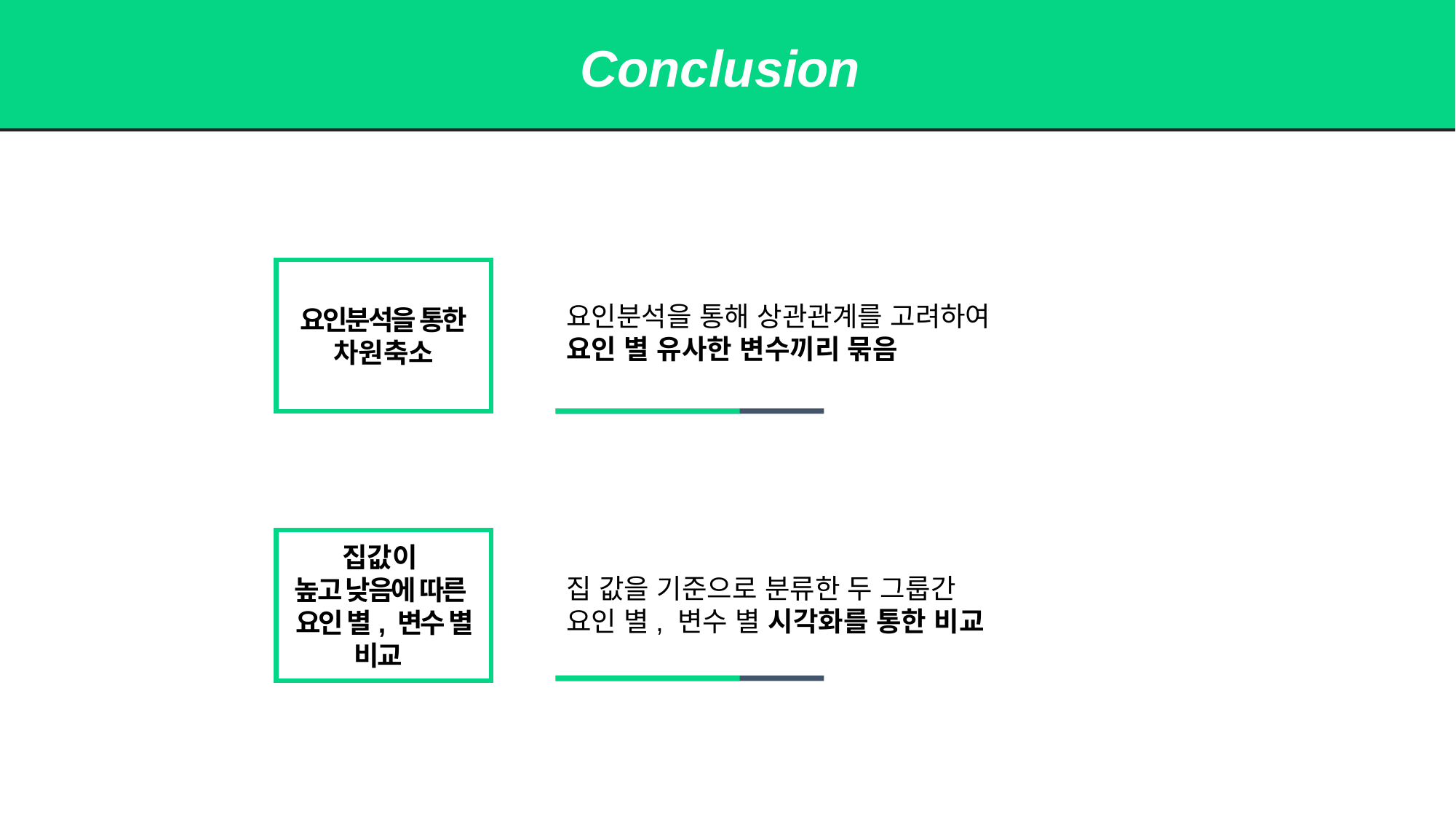

Conclusion
요인분석을 통한
차원축소
요인분석을 통해 상관관계를 고려하여
요인 별 유사한 변수끼리 묶음

집값이
높고 낮음에 따른
요인 별, 변수 별 비교
집 값을 기준으로 분류한 두 그룹간
요인 별, 변수 별 시각화를 통한 비교